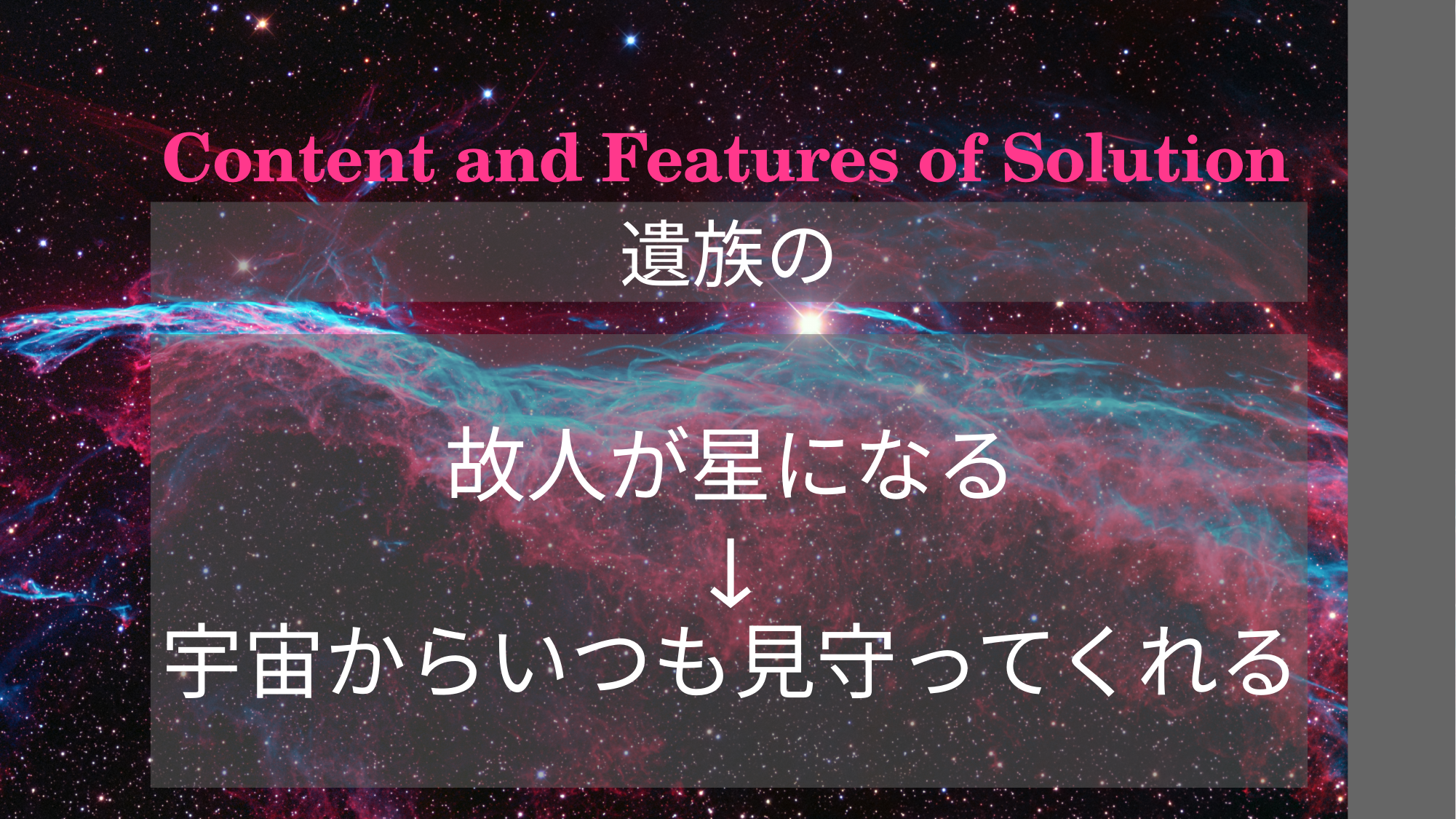

# Content and Features of Solution
遺族の
故人が星になる
↓
宇宙からいつも見守ってくれる